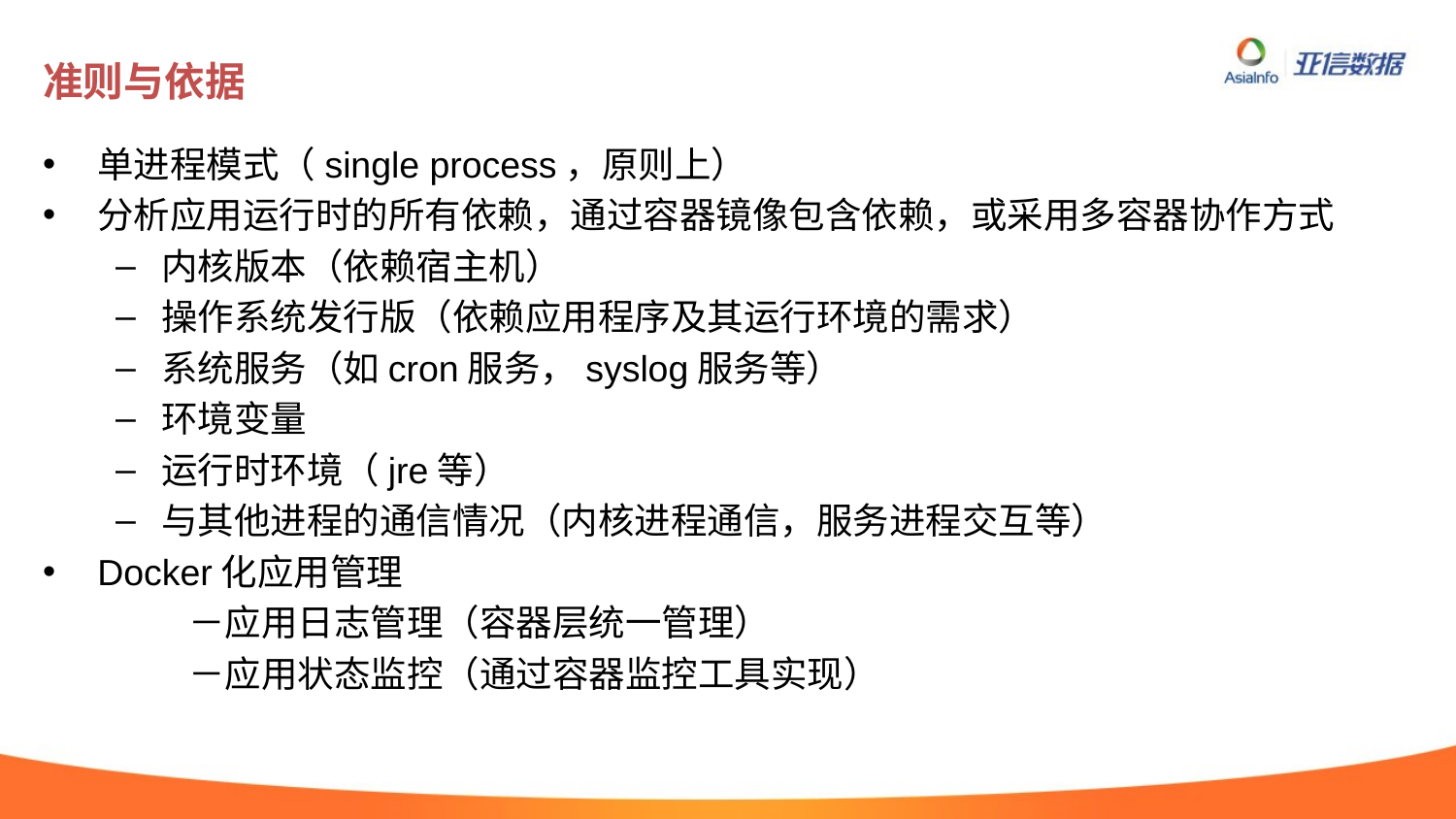

# 准则与依据
单进程模式（single process，原则上）
分析应用运行时的所有依赖，通过容器镜像包含依赖，或采用多容器协作方式
内核版本（依赖宿主机）
操作系统发行版（依赖应用程序及其运行环境的需求）
系统服务（如cron服务，syslog服务等）
环境变量
运行时环境（jre等）
与其他进程的通信情况（内核进程通信，服务进程交互等）
Docker化应用管理
	－应用日志管理（容器层统一管理）
	－应用状态监控（通过容器监控工具实现）